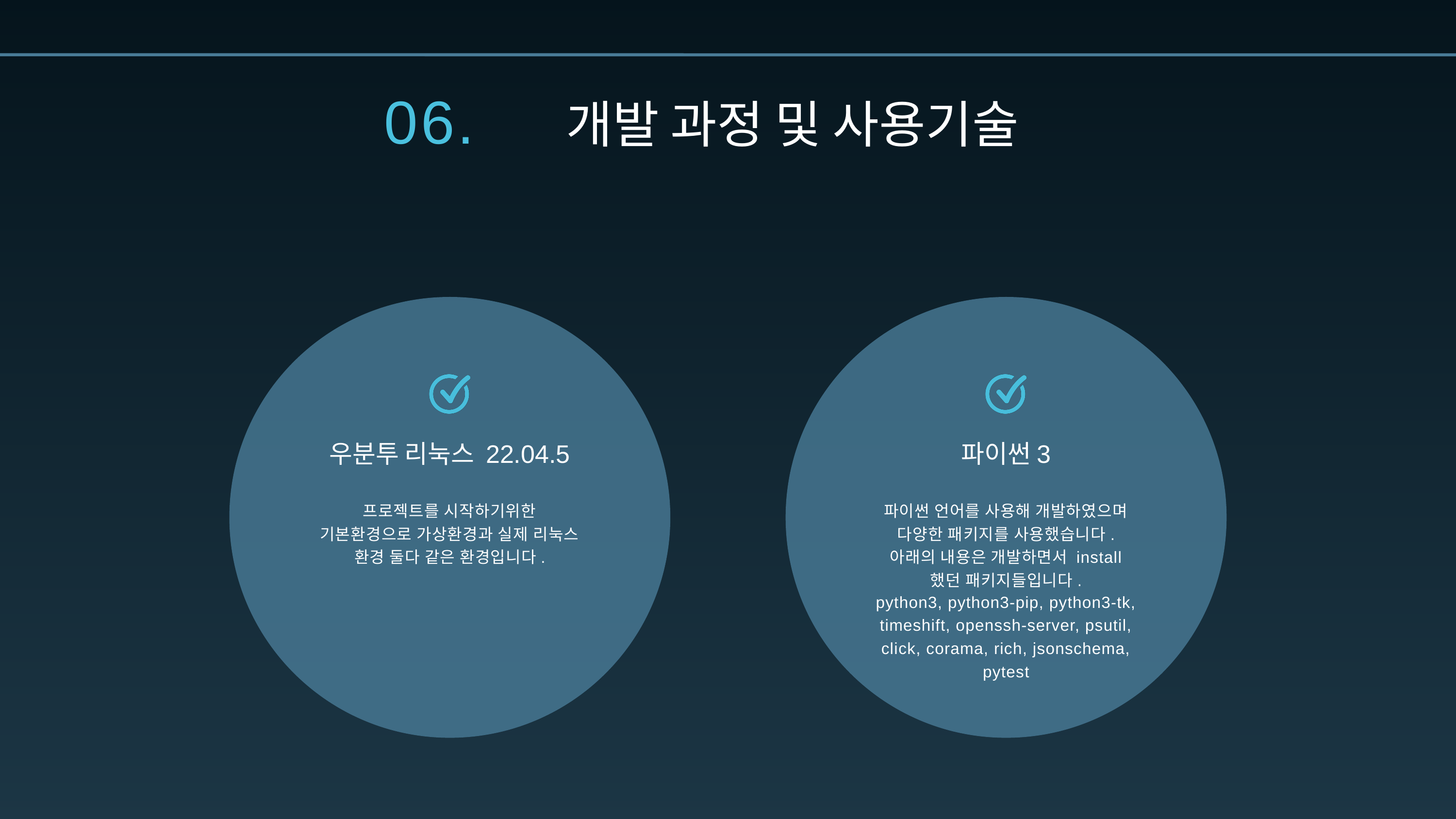

06.
개발 과정 및 사용기술

우분투 리눅스 22.04.5
파이썬3
프로젝트를 시작하기위한 기본환경으로 가상환경과 실제 리눅스 환경 둘다 같은 환경입니다.
파이썬 언어를 사용해 개발하였으며 다양한 패키지를 사용했습니다.
아래의 내용은 개발하면서 install 했던 패키지들입니다.
python3, python3-pip, python3-tk, timeshift, openssh-server, psutil, click, corama, rich, jsonschema, pytest